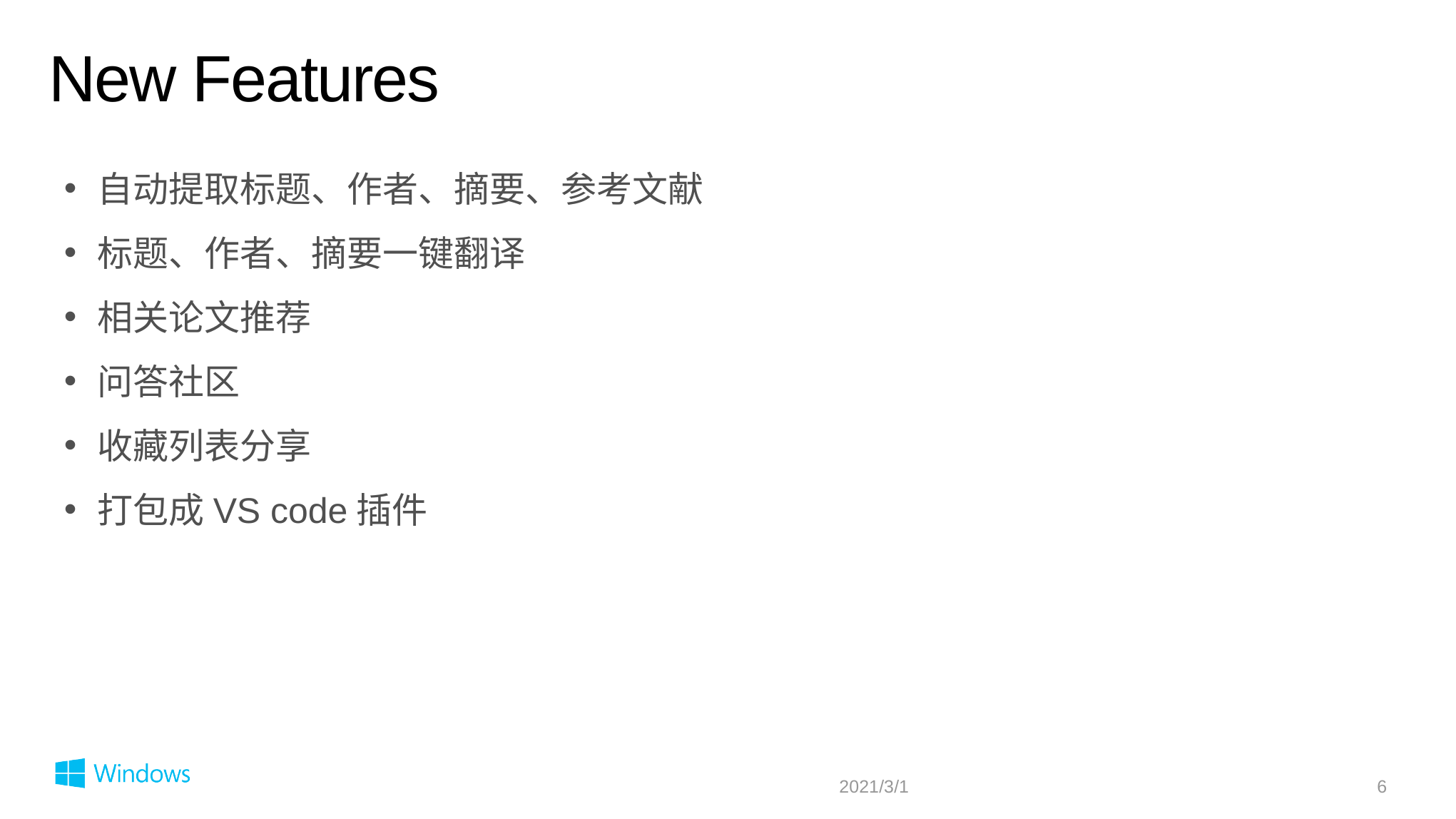

# New Features
自动提取标题、作者、摘要、参考文献
标题、作者、摘要一键翻译
相关论文推荐
问答社区
收藏列表分享
打包成VS code插件
2021/3/1
6